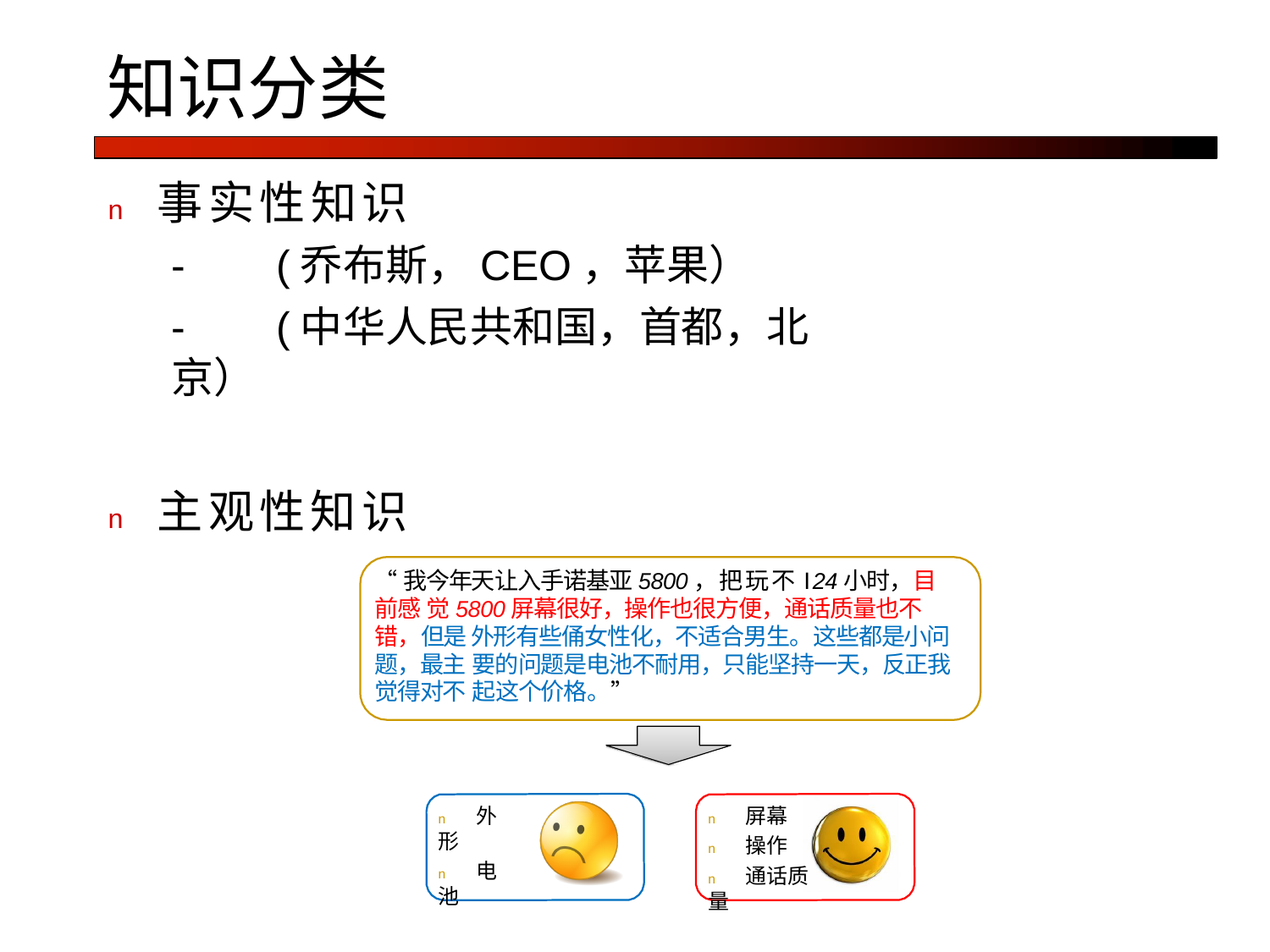

# 知识分类

n	事实性知识

-	(乔布斯，CEO，苹果）

-	(中华人民共和国，首都，北京）
n	主观性知识

“我今年天让入手诺基亚5800，把玩不I24小时，目前感 觉5800屏幕很好，操作也很方便，通话质量也不错，但是 外形有些俑女性化，不适合男生。这些都是小问题，最主 要的问题是电池不耐用，只能坚持一天，反正我觉得对不 起这个价格。”

n    外形
n    电池
n    屏幕
n    操作
n    通话质量